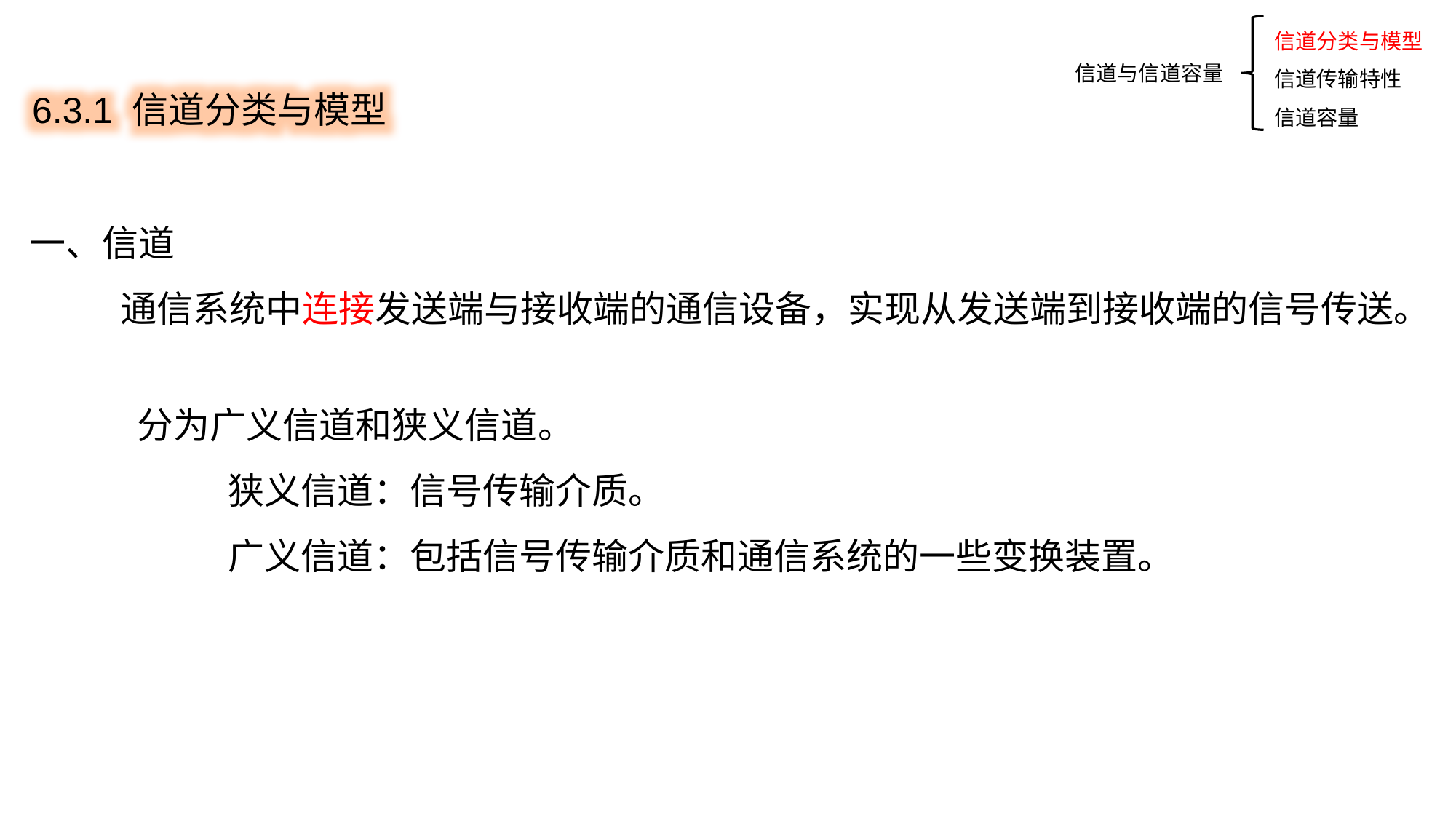

信道分类与模型
信道传输特性
信道容量

6.3.1 信道分类与模型
信道与信道容量
一、信道
          通信系统中连接发送端与接收端的通信设备，实现从发送端到接收端的信号传送。
分为广义信道和狭义信道。
          狭义信道：信号传输介质。
          广义信道：包括信号传输介质和通信系统的一些变换装置。